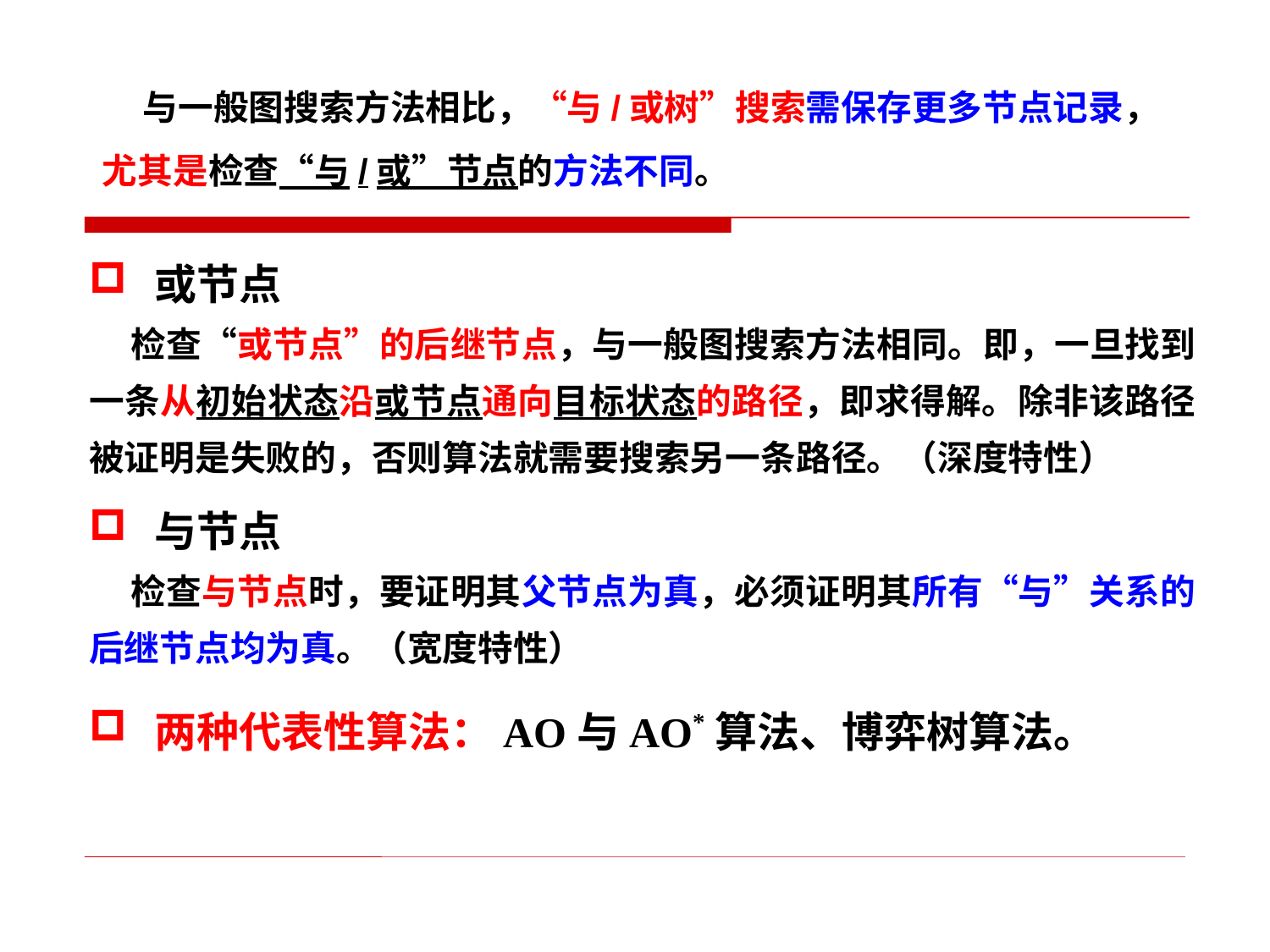

与一般图搜索方法相比，“与/或树”搜索需保存更多节点记录，
尤其是检查“与/或”节点的方法不同。
或节点
    检查“或节点”的后继节点，与一般图搜索方法相同。即，一旦找到一条从初始状态沿或节点通向目标状态的路径，即求得解。除非该路径被证明是失败的，否则算法就需要搜索另一条路径。（深度特性）
与节点
    检查与节点时，要证明其父节点为真，必须证明其所有“与”关系的后继节点均为真。（宽度特性）
两种代表性算法：AO与AO*算法、博弈树算法。